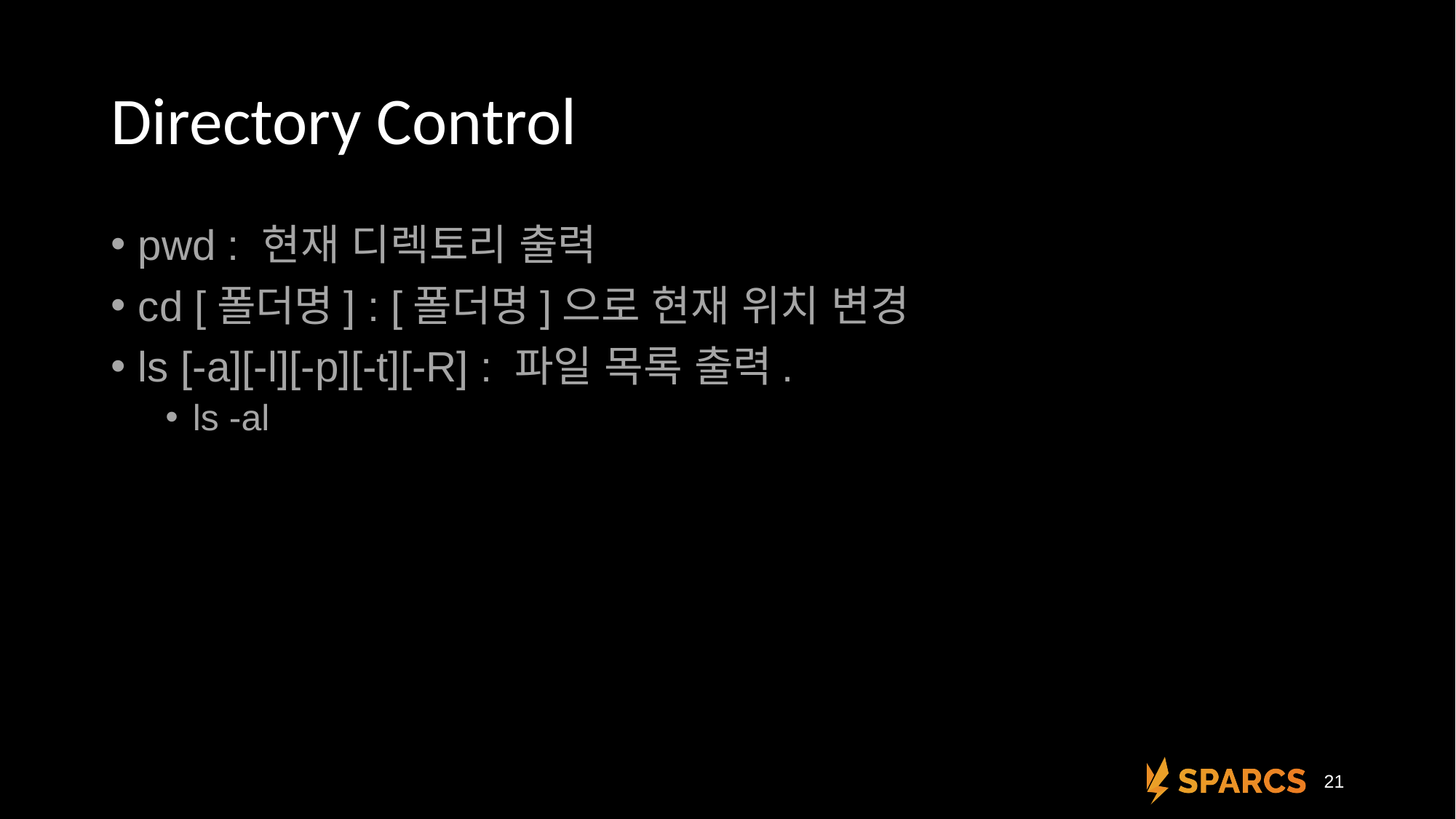

# Directory Control
pwd : 현재 디렉토리 출력
cd [폴더명] : [폴더명]으로 현재 위치 변경
ls [-a][-l][-p][-t][-R] : 파일 목록 출력.
ls -al

21